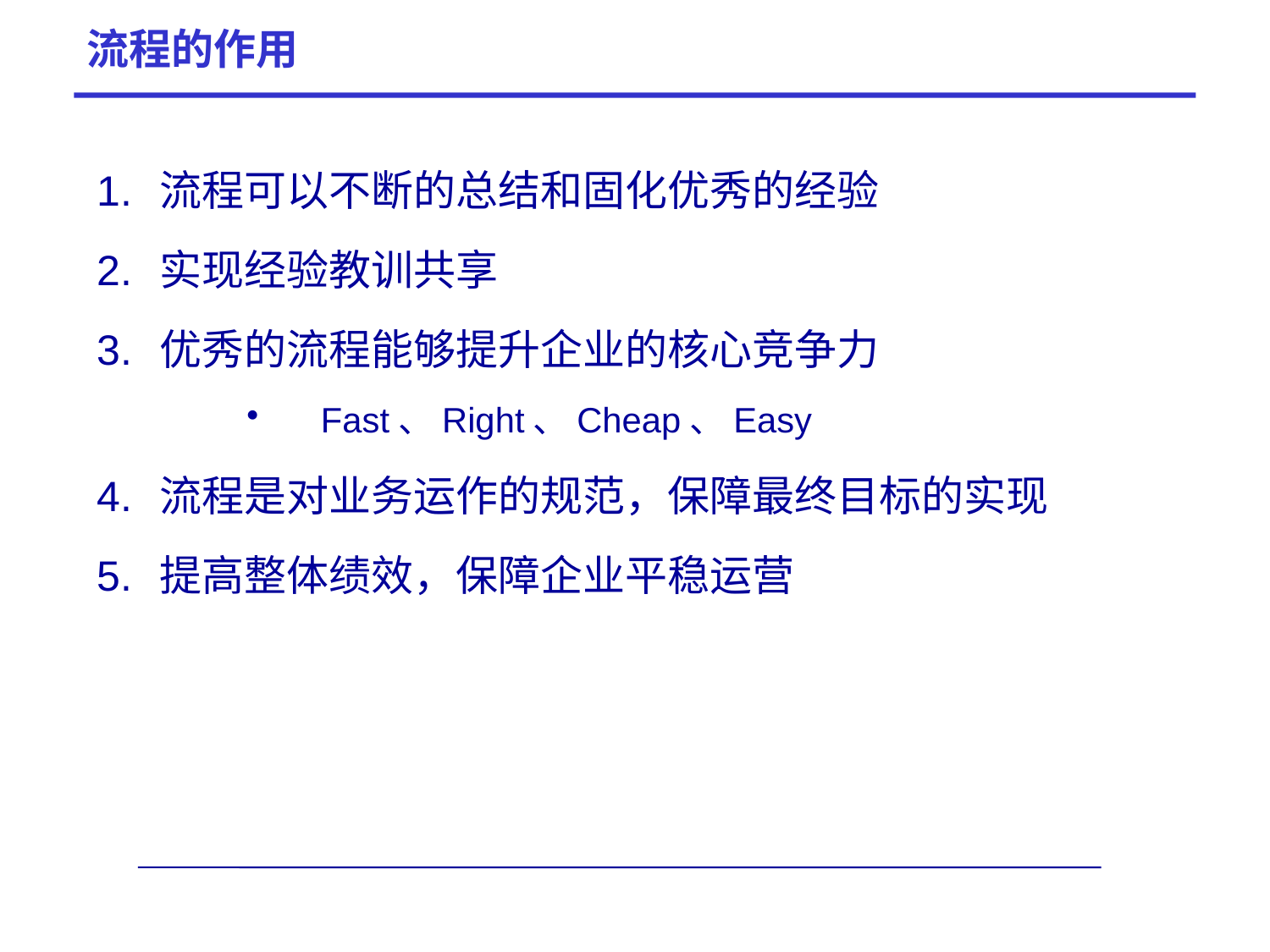

# 流程的作用
流程可以不断的总结和固化优秀的经验
实现经验教训共享
优秀的流程能够提升企业的核心竞争力
Fast、Right、Cheap、Easy
流程是对业务运作的规范，保障最终目标的实现
提高整体绩效，保障企业平稳运营